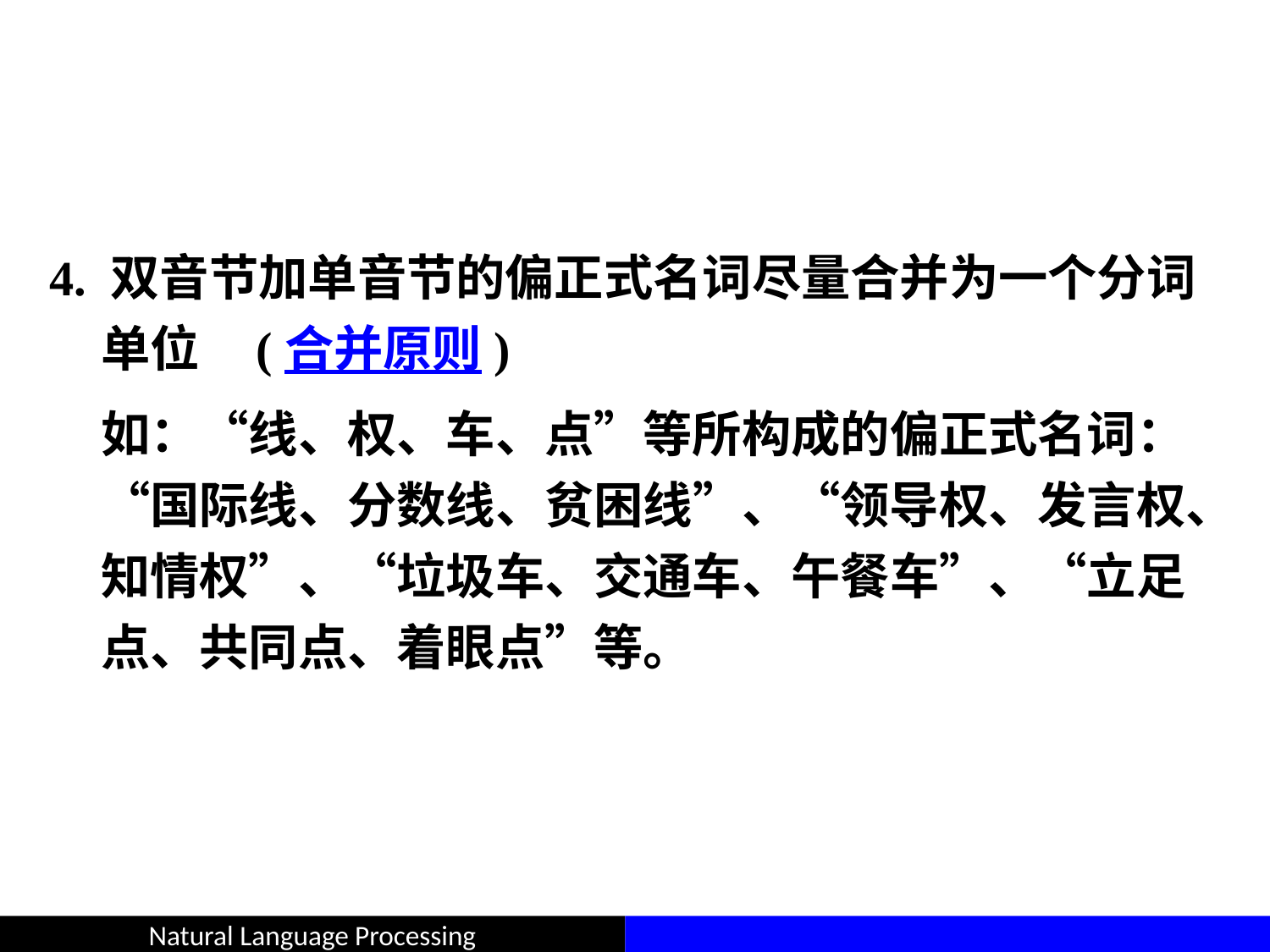

#
 4. 双音节加单音节的偏正式名词尽量合并为一个分词单位    (合并原则)
	如：“线、权、车、点”等所构成的偏正式名词：“国际线、分数线、贫困线”、“领导权、发言权、知情权”、“垃圾车、交通车、午餐车”、“立足点、共同点、着眼点”等。